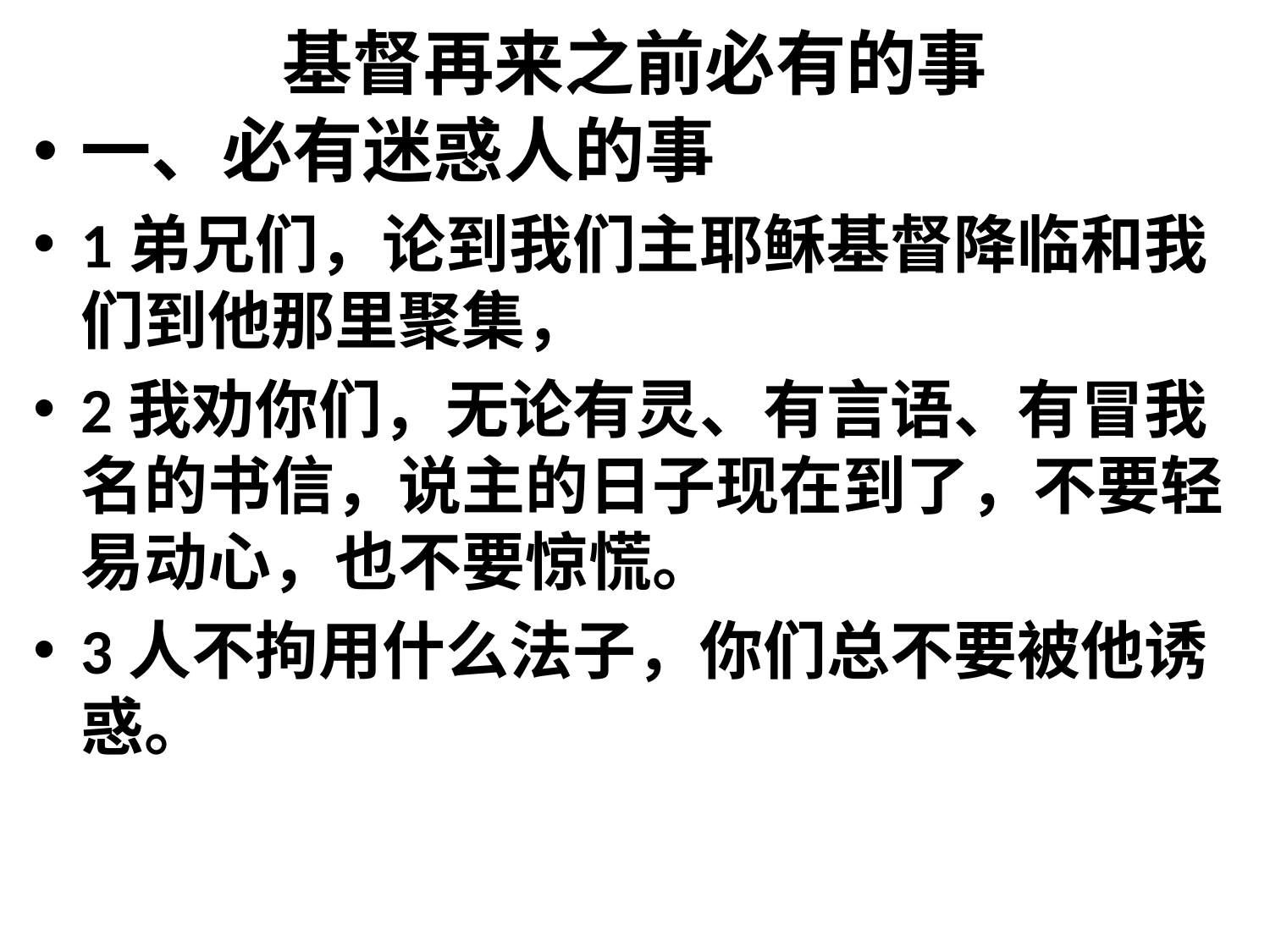

# 基督再来之前必有的事
一、必有迷惑人的事
1弟兄们，论到我们主耶稣基督降临和我们到他那里聚集，
2我劝你们，无论有灵、有言语、有冒我名的书信，说主的日子现在到了，不要轻易动心，也不要惊慌。
3人不拘用什么法子，你们总不要被他诱惑。